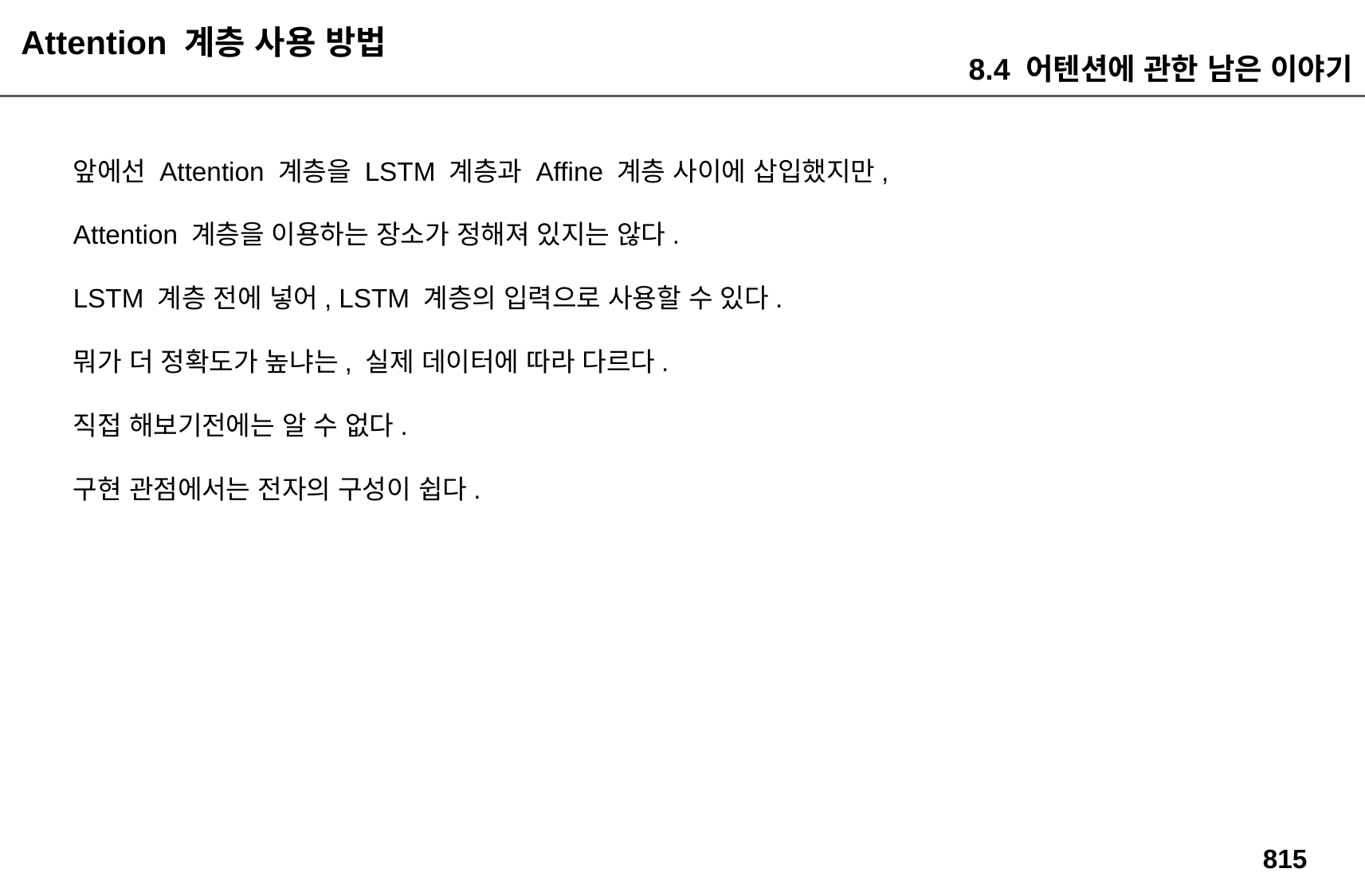

Attention 계층 사용 방법
8.4 어텐션에 관한 남은 이야기
앞에선 Attention 계층을 LSTM 계층과 Affine 계층 사이에 삽입했지만,

Attention 계층을 이용하는 장소가 정해져 있지는 않다.

LSTM 계층 전에 넣어, LSTM 계층의 입력으로 사용할 수 있다.

뭐가 더 정확도가 높냐는, 실제 데이터에 따라 다르다.

직접 해보기전에는 알 수 없다.

구현 관점에서는 전자의 구성이 쉽다.